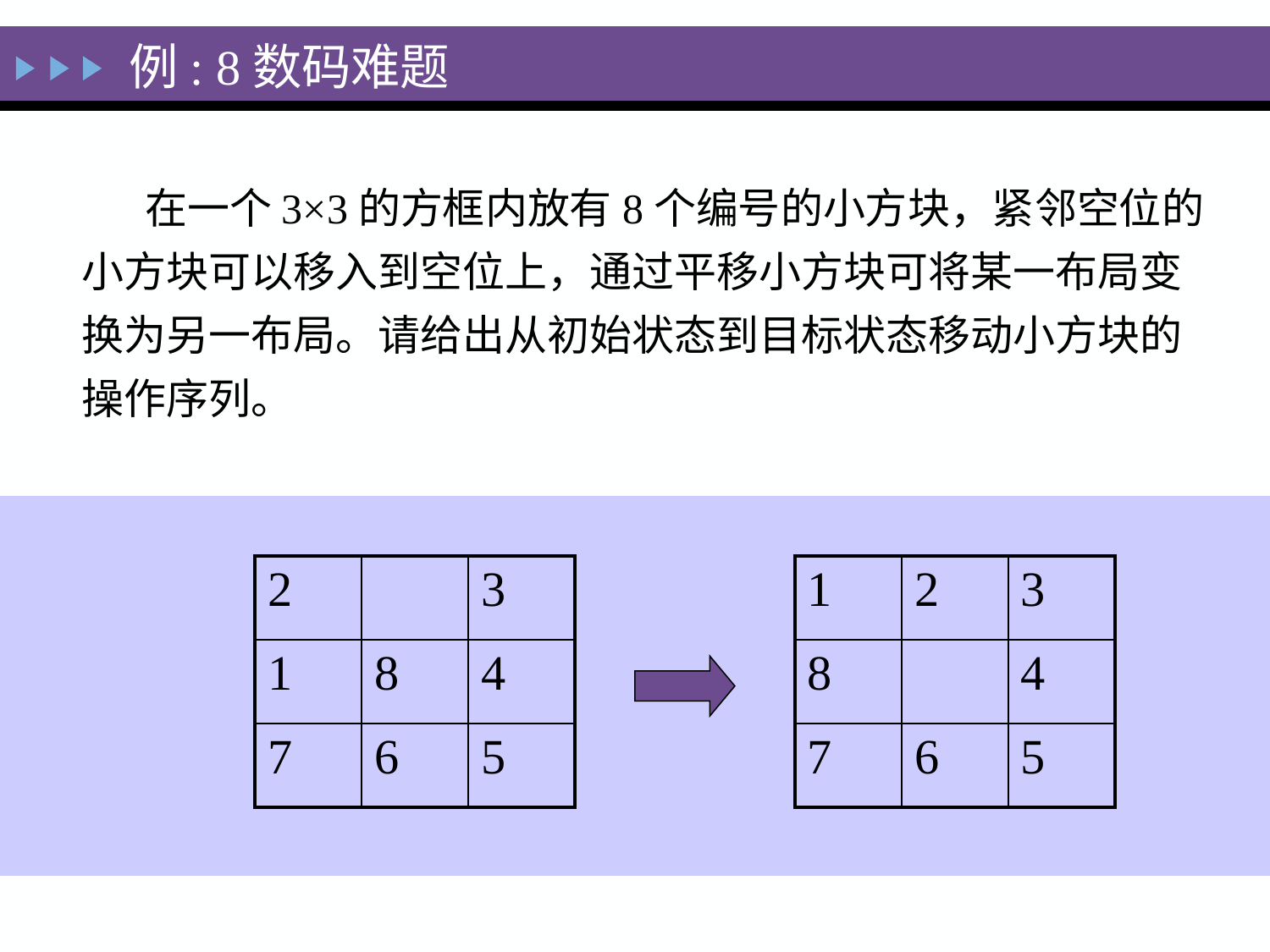

例: 8数码难题
在一个3×3的方框内放有8个编号的小方块，紧邻空位的小方块可以移入到空位上，通过平移小方块可将某一布局变换为另一布局。请给出从初始状态到目标状态移动小方块的操作序列。

| 2 |  | 3 |
| --- | --- | --- |
| 1 | 8 | 4 |
| 7 | 6 | 5 |
| 1 | 2 | 3 |
| --- | --- | --- |
| 8 |  | 4 |
| 7 | 6 | 5 |